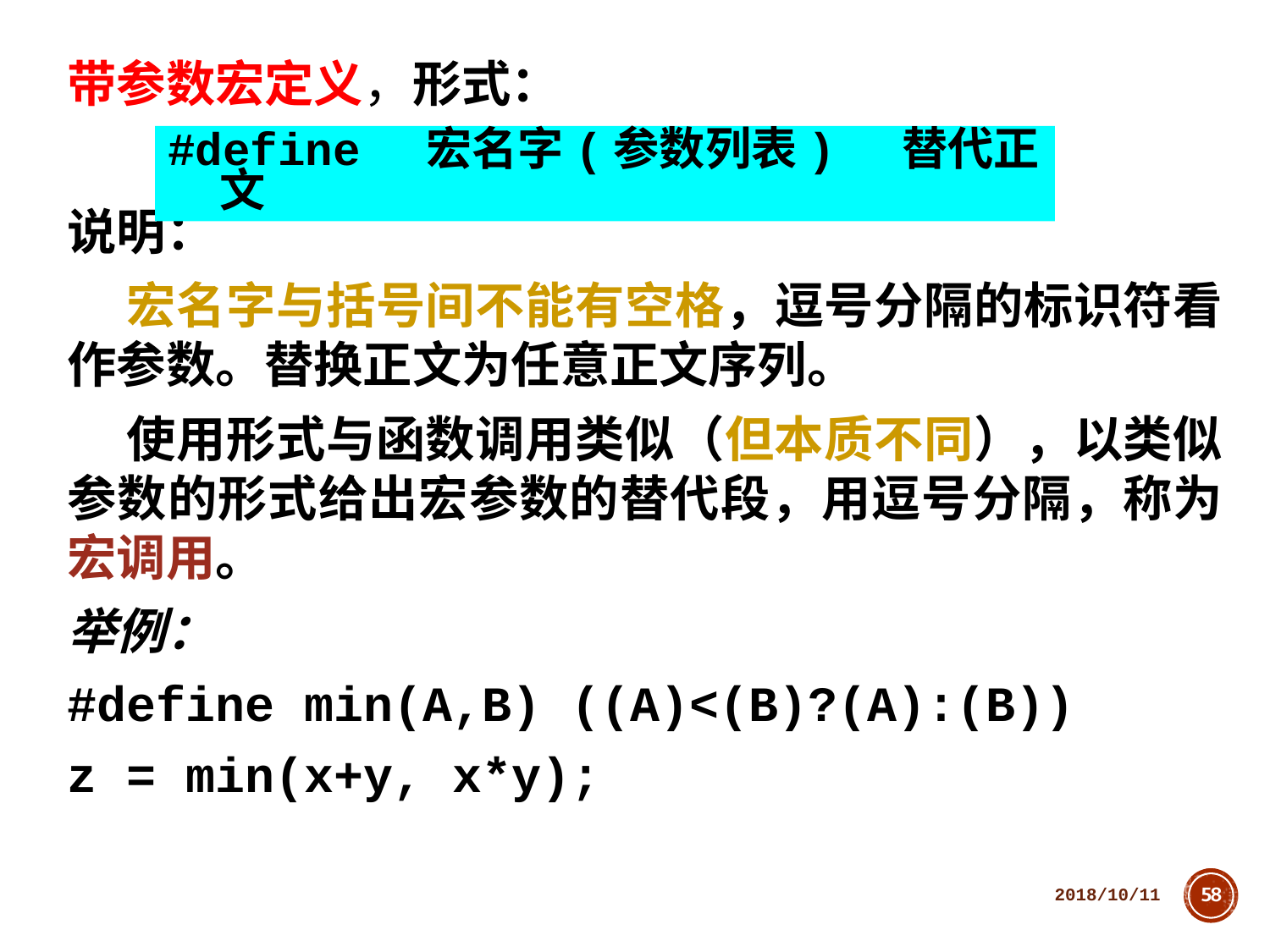

带参数宏定义，形式：

说明：
    宏名字与括号间不能有空格，逗号分隔的标识符看作参数。替换正文为任意正文序列。
    使用形式与函数调用类似（但本质不同），以类似参数的形式给出宏参数的替代段，用逗号分隔，称为宏调用。
举例：
#define min(A,B) ((A)<(B)?(A):(B))
z = min(x+y, x*y);
#define  宏名字(参数列表)  替代正文
2018/10/11
58